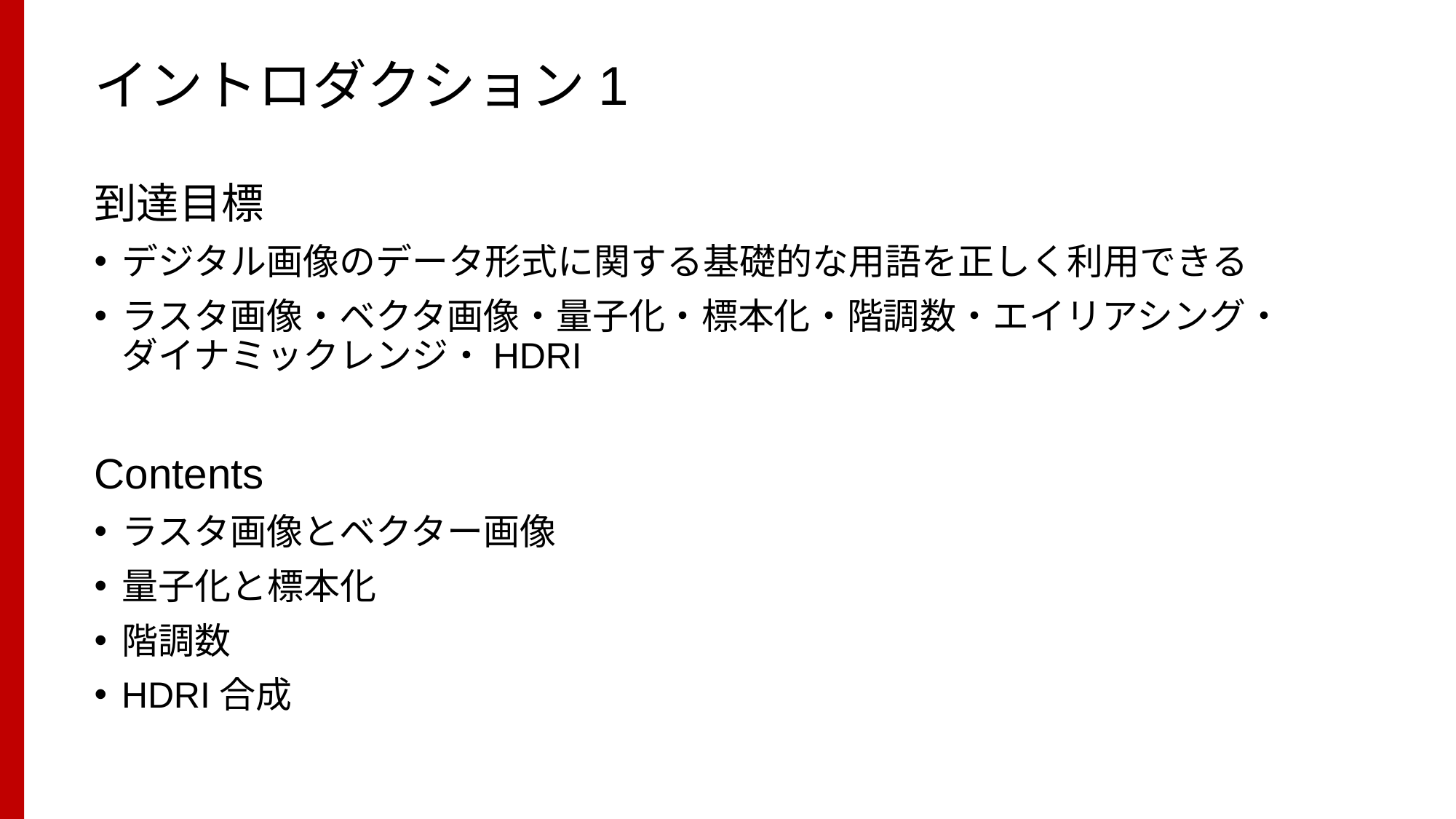

# イントロダクション1
到達目標
デジタル画像のデータ形式に関する基礎的な用語を正しく利用できる
ラスタ画像・ベクタ画像・量子化・標本化・階調数・エイリアシング・ダイナミックレンジ・HDRI

Contents
ラスタ画像とベクター画像
量子化と標本化
階調数
HDRI合成